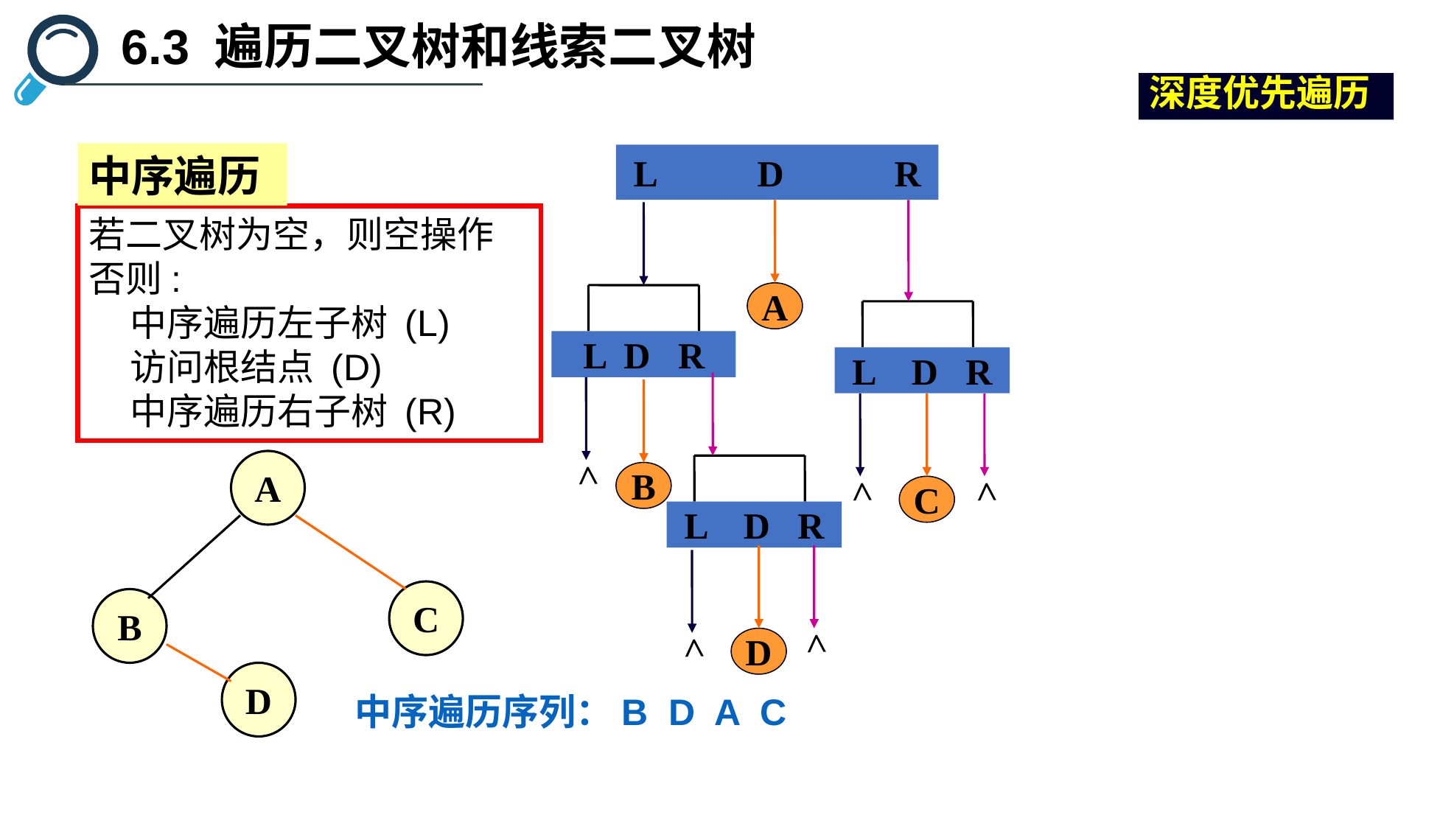

6.3 遍历二叉树和线索二叉树
深度优先遍历
中序遍历
L           D            R

A

L    D   R

L  D   R
若二叉树为空，则空操作
否则:
中序遍历左子树 (L)
访问根结点 (D)
中序遍历右子树 (R)

L    D   R

>

B

>

C

>
A

C
B

D

D

>

>
中序遍历序列：B  D  A  C